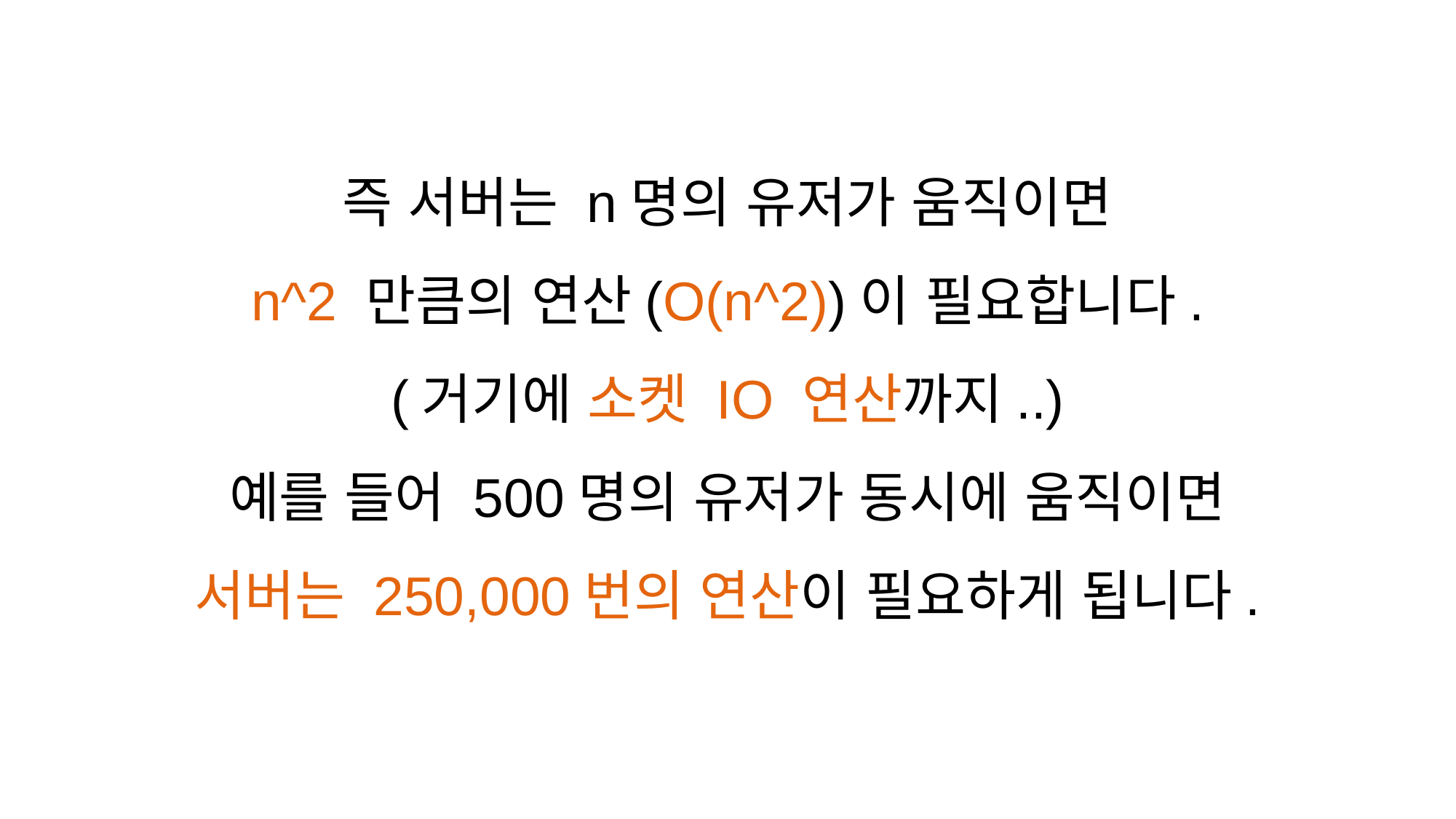

즉 서버는 n명의 유저가 움직이면
n^2 만큼의 연산(O(n^2))이 필요합니다.
(거기에 소켓 IO 연산까지..)
예를 들어 500명의 유저가 동시에 움직이면
서버는 250,000번의 연산이 필요하게 됩니다.